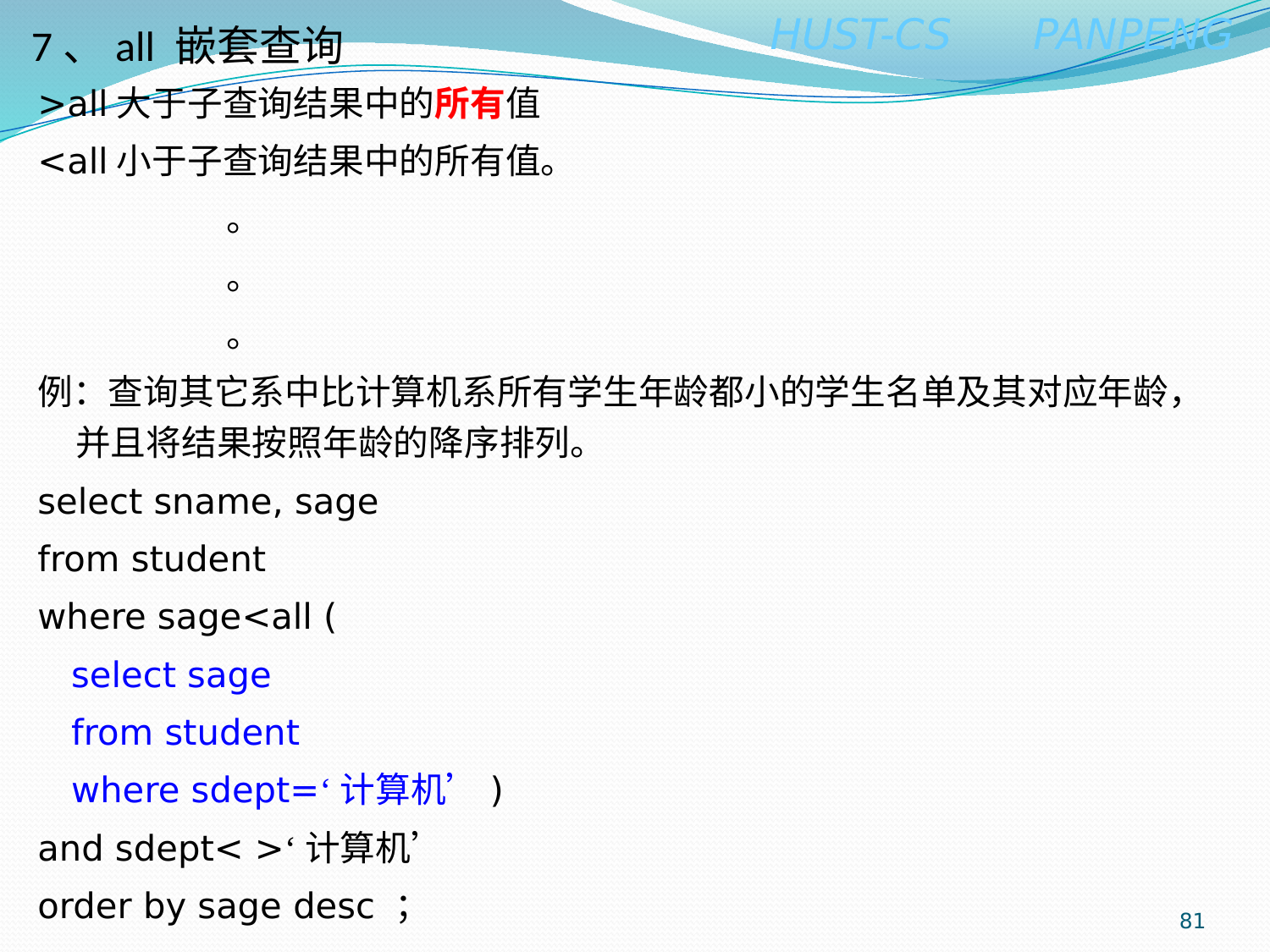

# 7、all 嵌套查询
>all大于子查询结果中的所有值
<all小于子查询结果中的所有值。
                       。
                       。
                       。
例：查询其它系中比计算机系所有学生年龄都小的学生名单及其对应年龄，并且将结果按照年龄的降序排列。
select sname, sage
from student
where sage<all (
   select sage
   from student
   where sdept=‘计算机’)
and sdept< >‘计算机’
order by sage desc ；
81